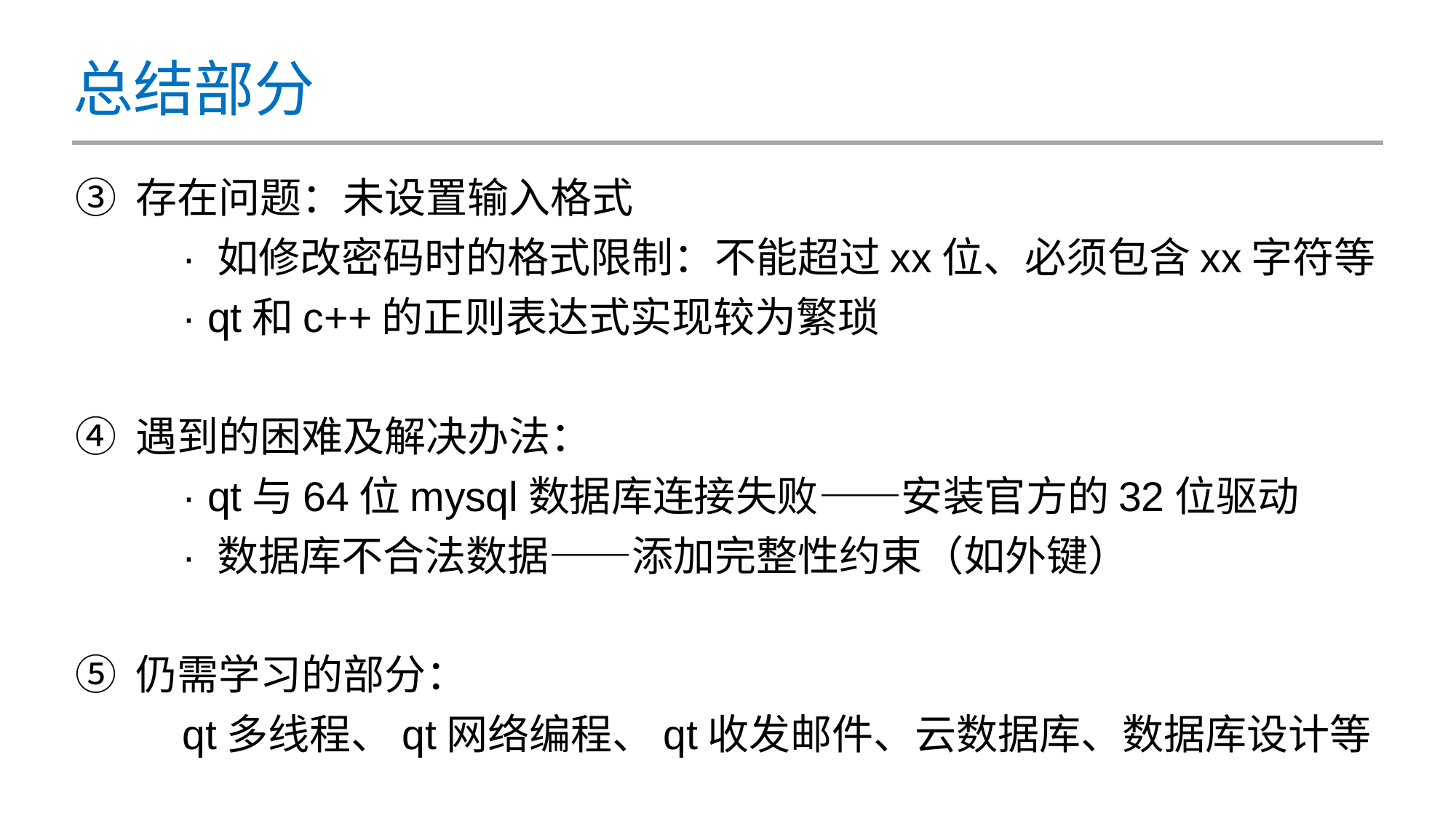

# 总结部分
③ 存在问题：未设置输入格式
	· 如修改密码时的格式限制：不能超过xx位、必须包含xx字符等
	· qt和c++的正则表达式实现较为繁琐

④ 遇到的困难及解决办法：
	· qt与64位mysql数据库连接失败——安装官方的32位驱动
	· 数据库不合法数据——添加完整性约束（如外键）

⑤ 仍需学习的部分：
	qt多线程、qt网络编程、qt收发邮件、云数据库、数据库设计等